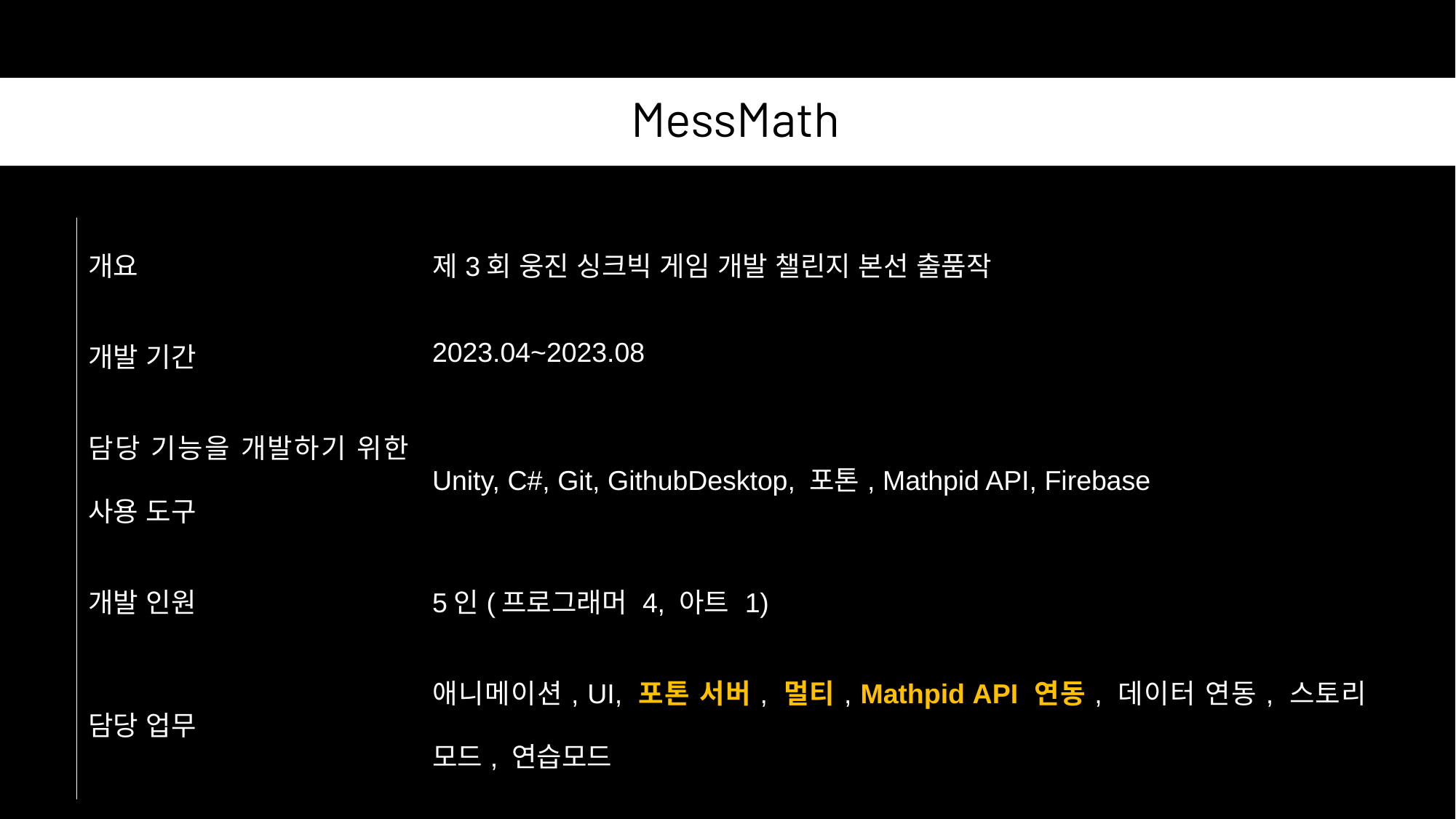

MessMath

| 개요 | 제3회 웅진 싱크빅 게임 개발 챌린지 본선 출품작 |
| --- | --- |
| 개발 기간 | 2023.04~2023.08 |
| 담당 기능을 개발하기 위한 사용 도구 | Unity, C#, Git, GithubDesktop, 포톤, Mathpid API, Firebase |
| 개발 인원 | 5인(프로그래머 4, 아트 1) |
| 담당 업무 | 애니메이션, UI, 포톤 서버, 멀티, Mathpid API 연동, 데이터 연동, 스토리 모드, 연습모드 |